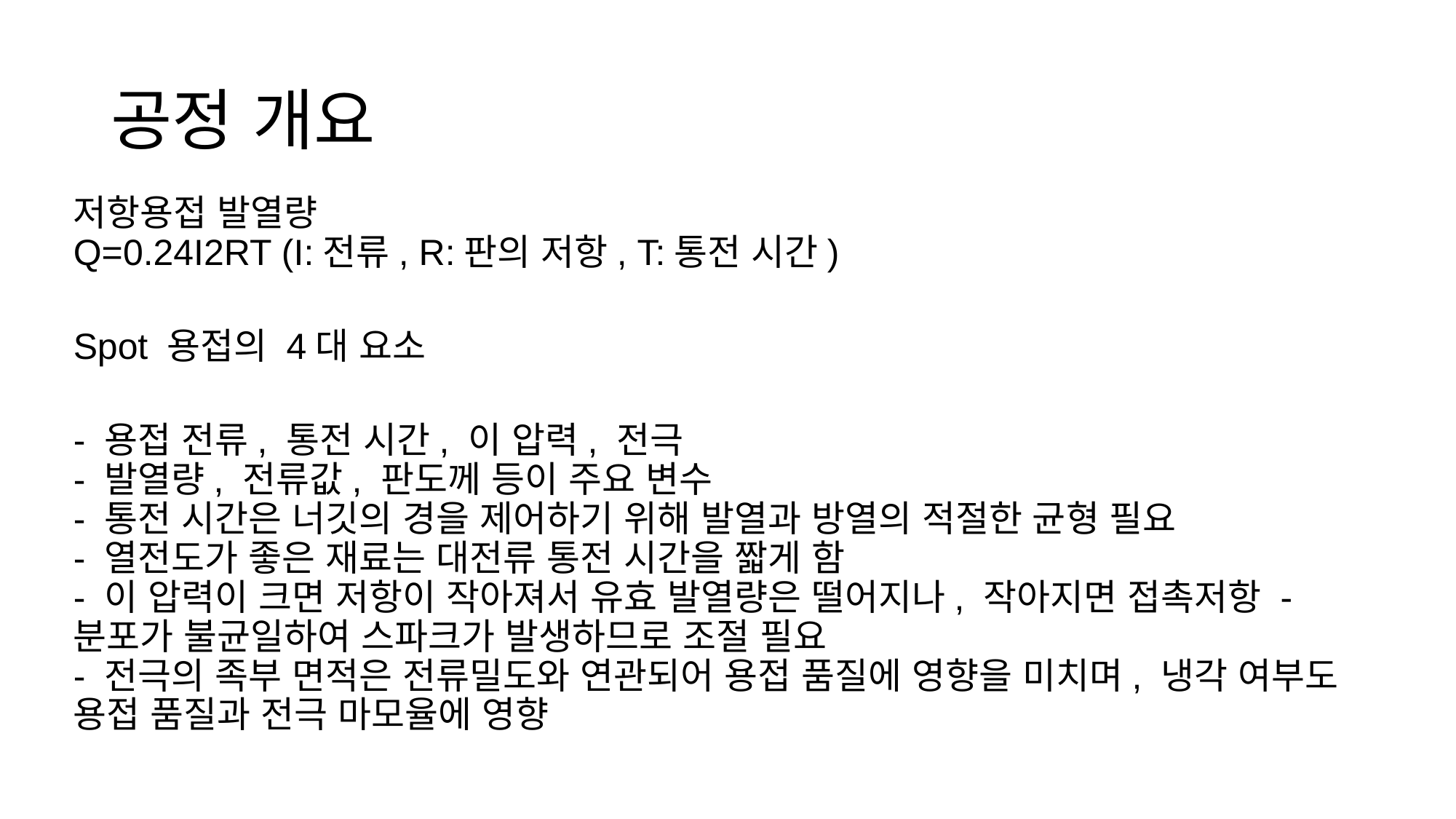

# 공정 개요
저항용접 발열량
Q=0.24I2RT (I:전류, R:판의 저항, T:통전 시간)
Spot 용접의 4대 요소
- 용접 전류, 통전 시간, 이 압력, 전극
- 발열량, 전류값, 판도께 등이 주요 변수
- 통전 시간은 너깃의 경을 제어하기 위해 발열과 방열의 적절한 균형 필요
- 열전도가 좋은 재료는 대전류 통전 시간을 짧게 함
- 이 압력이 크면 저항이 작아져서 유효 발열량은 떨어지나, 작아지면 접촉저항 - 분포가 불균일하여 스파크가 발생하므로 조절 필요
- 전극의 족부 면적은 전류밀도와 연관되어 용접 품질에 영향을 미치며, 냉각 여부도 용접 품질과 전극 마모율에 영향